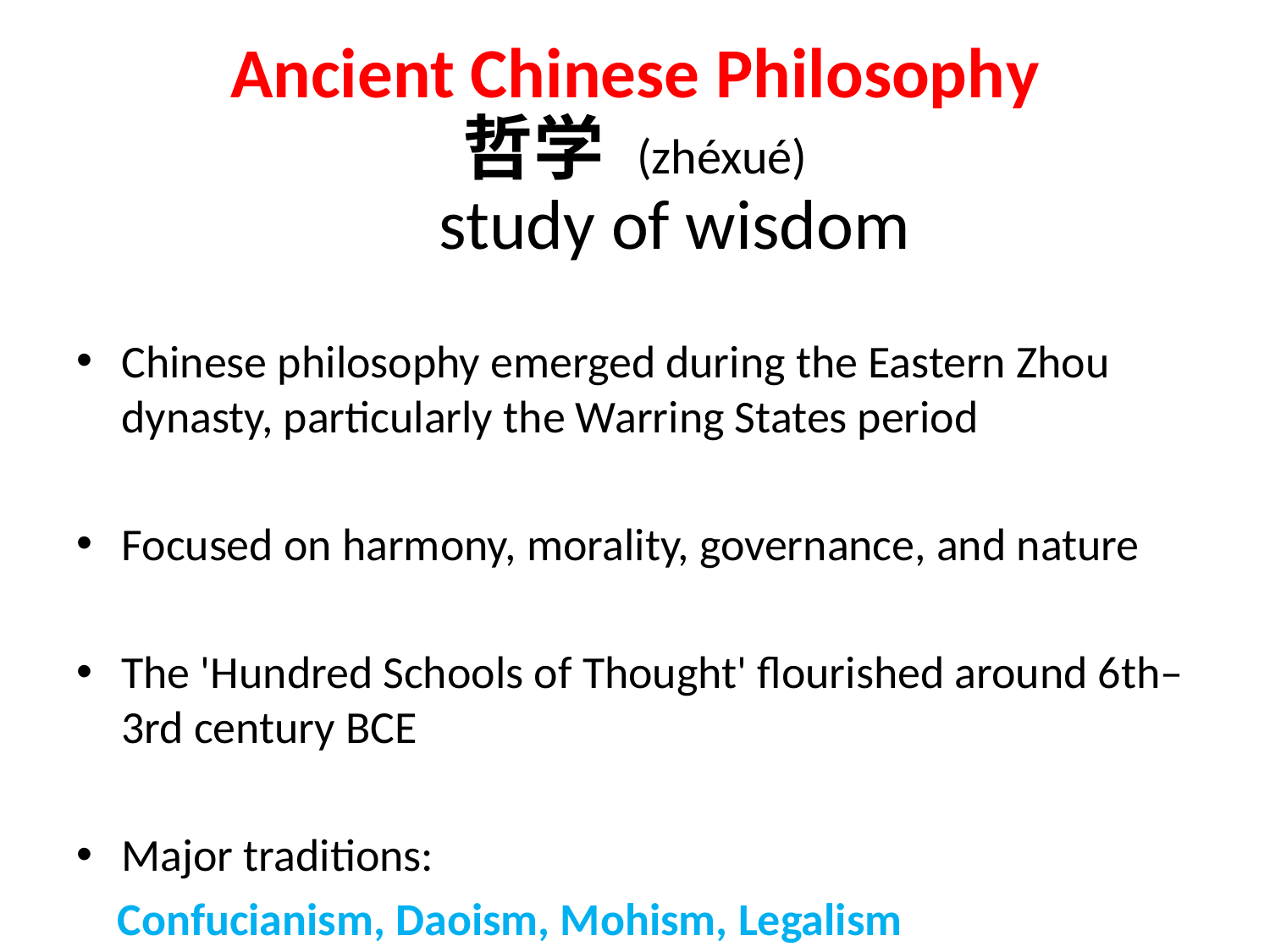

# Ancient Chinese Philosophy 哲学 (zhéxué) study of wisdom
Chinese philosophy emerged during the Eastern Zhou dynasty, particularly the Warring States period

Focused on harmony, morality, governance, and nature

The 'Hundred Schools of Thought' flourished around 6th–3rd century BCE

Major traditions:
    Confucianism, Daoism, Mohism, Legalism